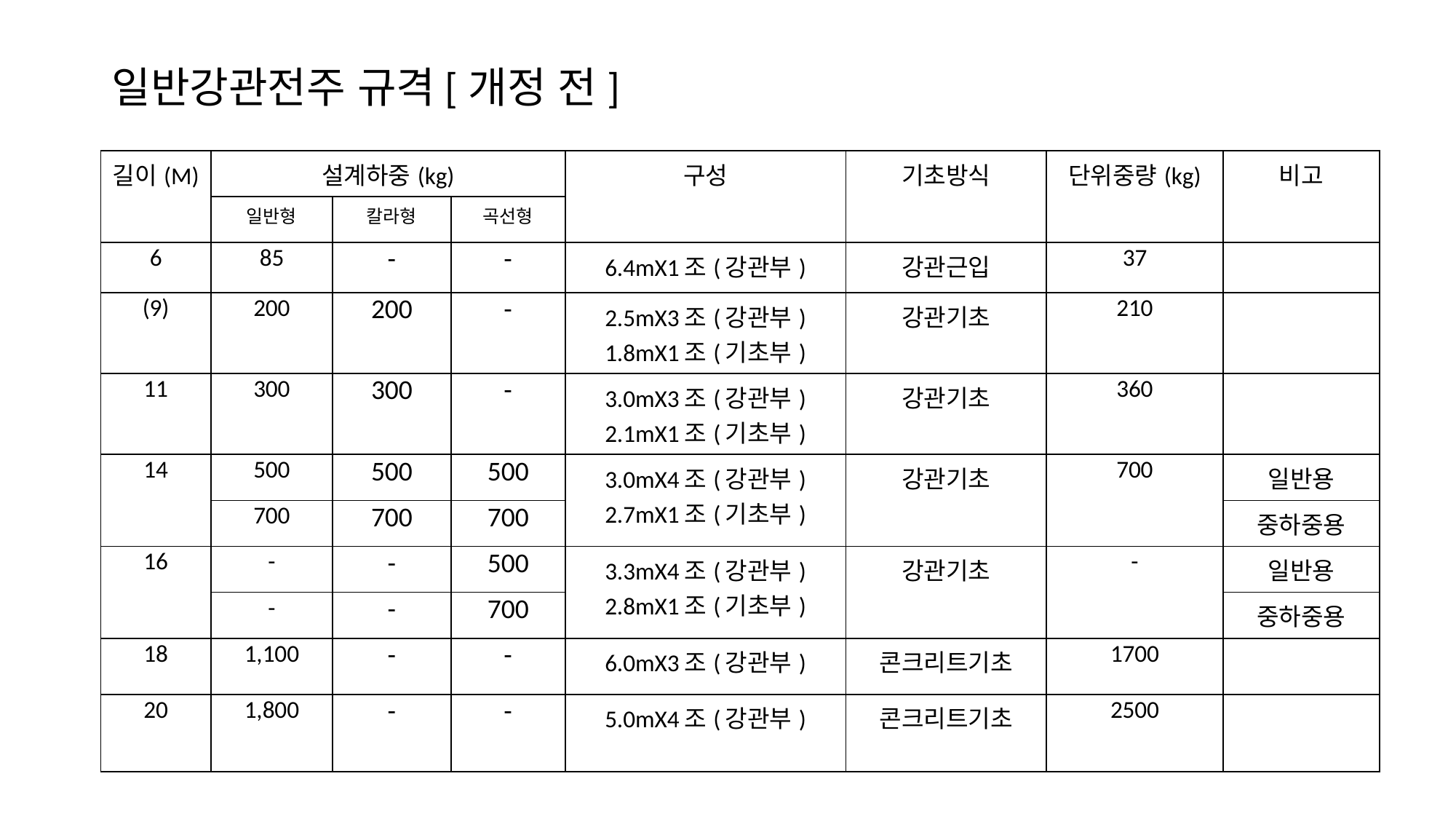

# 일반강관전주 규격[개정 전]
| 길이(M) | 설계하중(kg) |  |  | 구성 | 기초방식 | 단위중량(kg) | 비고 |
| --- | --- | --- | --- | --- | --- | --- | --- |
|  | 일반형 | 칼라형 | 곡선형 |  |  |  |  |
| 6 | 85 | - | - | 6.4mX1조(강관부) | 강관근입 | 37 |  |
| (9) | 200 | 200 | - | 2.5mX3조(강관부) 1.8mX1조(기초부) | 강관기초 | 210 |  |
| 11 | 300 | 300 | - | 3.0mX3조(강관부) 2.1mX1조(기초부) | 강관기초 | 360 |  |
| 14 | 500 | 500 | 500 | 3.0mX4조(강관부) 2.7mX1조(기초부) | 강관기초 | 700 | 일반용 |
|  | 700 | 700 | 700 |  |  |  | 중하중용 |
| 16 | - | - | 500 | 3.3mX4조(강관부) 2.8mX1조(기초부) | 강관기초 | - | 일반용 |
|  | - | - | 700 |  |  |  | 중하중용 |
| 18 | 1,100 | - | - | 6.0mX3조(강관부) | 콘크리트기초 | 1700 |  |
| 20 | 1,800 | - | - | 5.0mX4조(강관부) | 콘크리트기초 | 2500 |  |